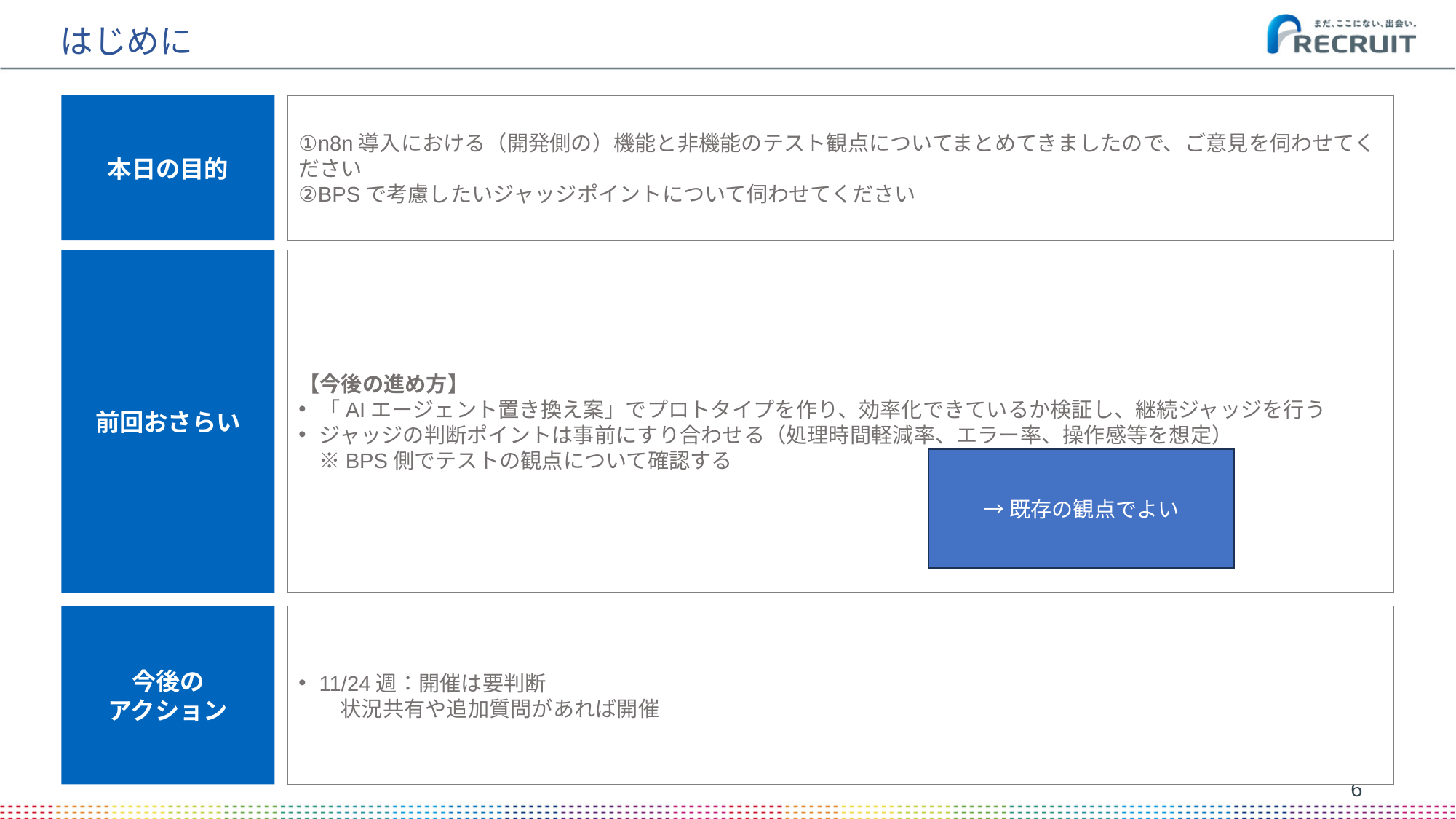

# はじめに

①n8n導入における（開発側の）機能と非機能のテスト観点についてまとめてきましたので、ご意見を伺わせてください
②BPSで考慮したいジャッジポイントについて伺わせてください
本日の目的
【今後の進め方】
「AIエージェント置き換え案」でプロトタイプを作り、効率化できているか検証し、継続ジャッジを行う
ジャッジの判断ポイントは事前にすり合わせる（処理時間軽減率、エラー率、操作感等を想定）
※BPS側でテストの観点について確認する
前回おさらい
→既存の観点でよい
11/24週：開催は要判断
　状況共有や追加質問があれば開催
今後の
アクション
(C) Recruit Co., Ltd. All rights reserved.